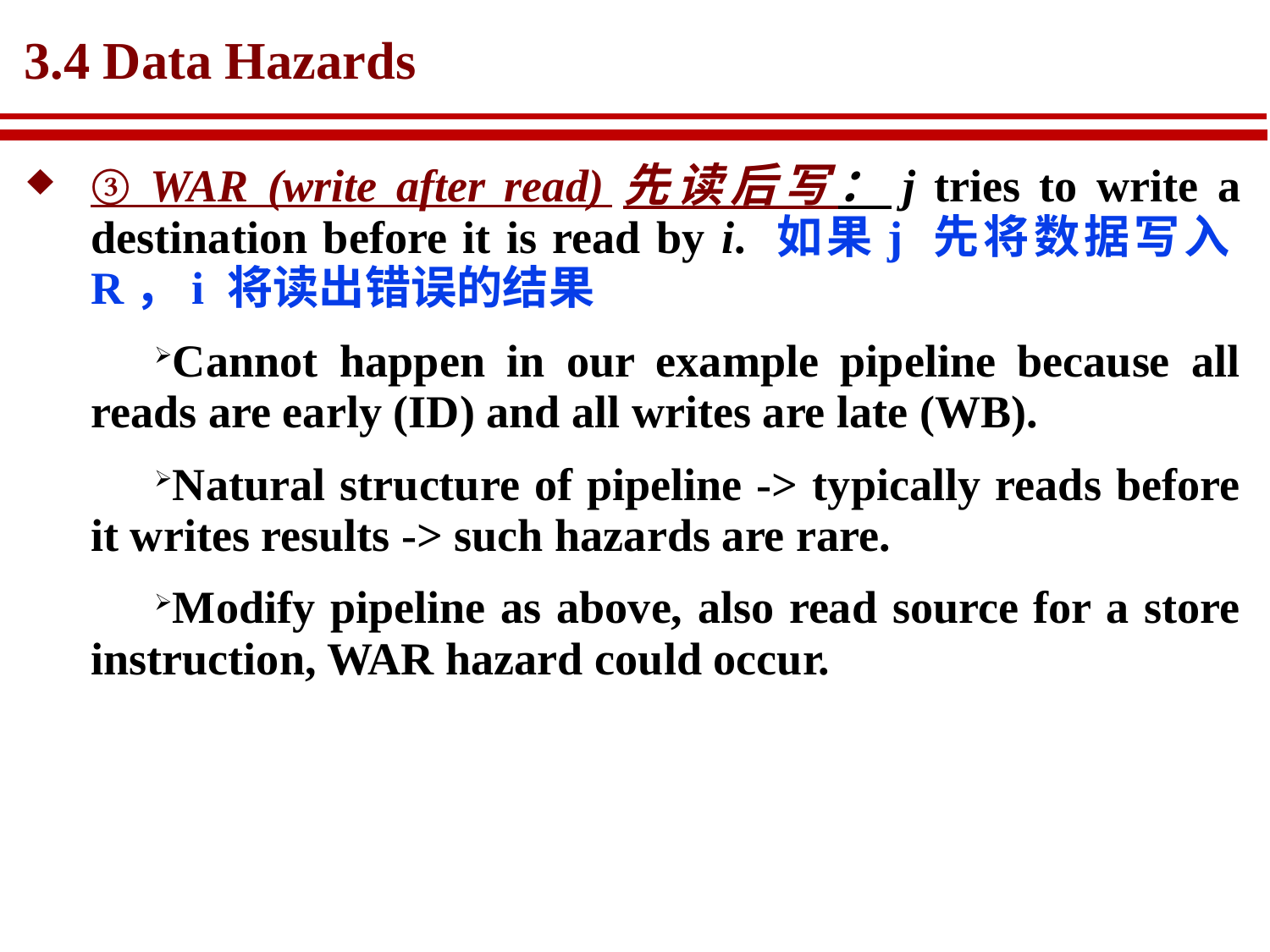

# 3.4 Data Hazards
③ WAR (write after read)先读后写：j tries to write a destination before it is read by i. 如果j 先将数据写入R，i 将读出错误的结果
Cannot happen in our example pipeline because all reads are early (ID) and all writes are late (WB).
Natural structure of pipeline -> typically reads before it writes results -> such hazards are rare.
Modify pipeline as above, also read source for a store instruction, WAR hazard could occur.